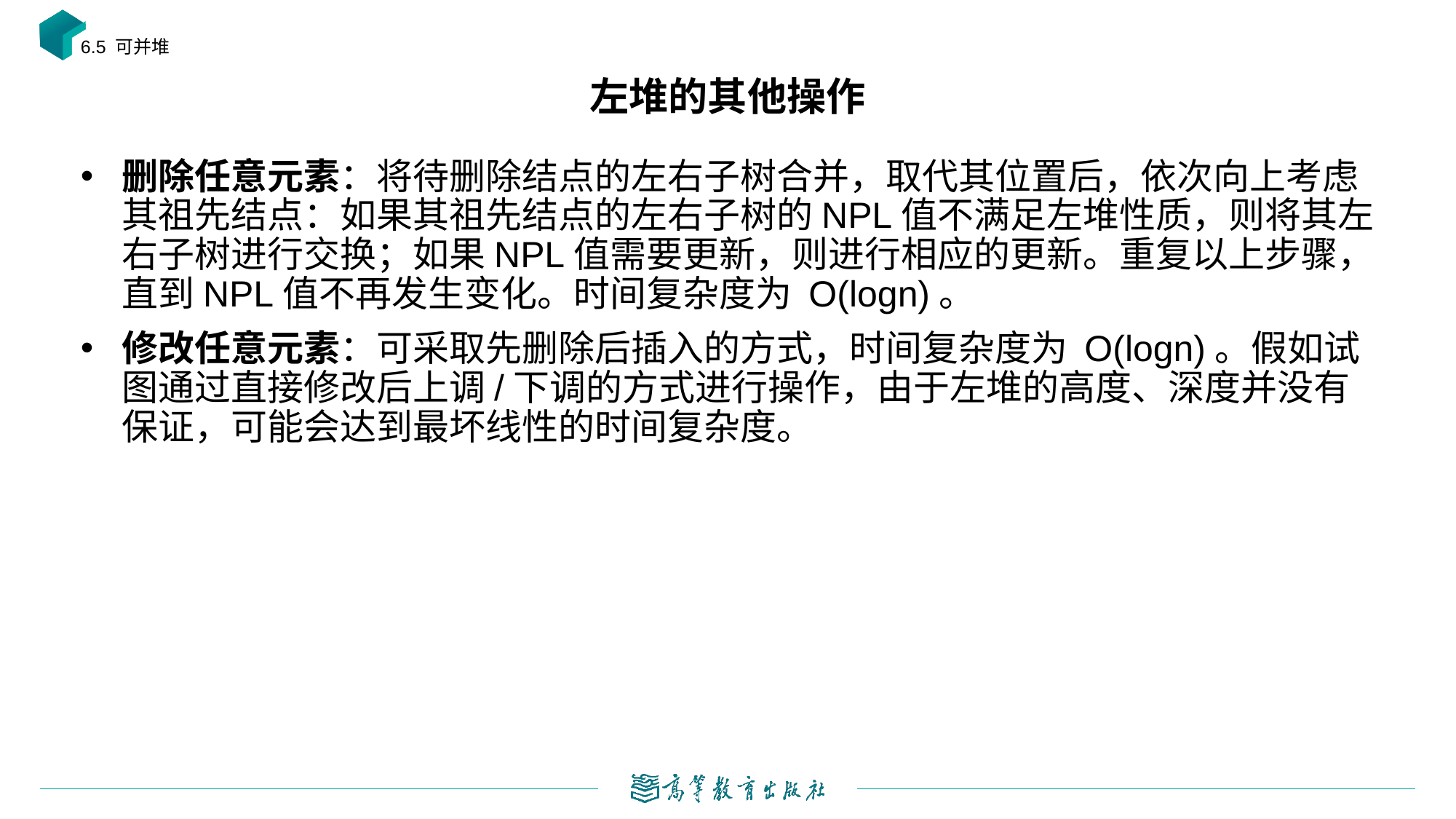

6.5 可并堆

# 左堆的其他操作
删除任意元素：将待删除结点的左右子树合并，取代其位置后，依次向上考虑其祖先结点：如果其祖先结点的左右子树的NPL值不满足左堆性质，则将其左右子树进行交换；如果NPL值需要更新，则进行相应的更新。重复以上步骤，直到NPL值不再发生变化。时间复杂度为 O(log⁡n)。
修改任意元素：可采取先删除后插入的方式，时间复杂度为 O(log⁡n)。假如试图通过直接修改后上调/下调的方式进行操作，由于左堆的高度、深度并没有保证，可能会达到最坏线性的时间复杂度。